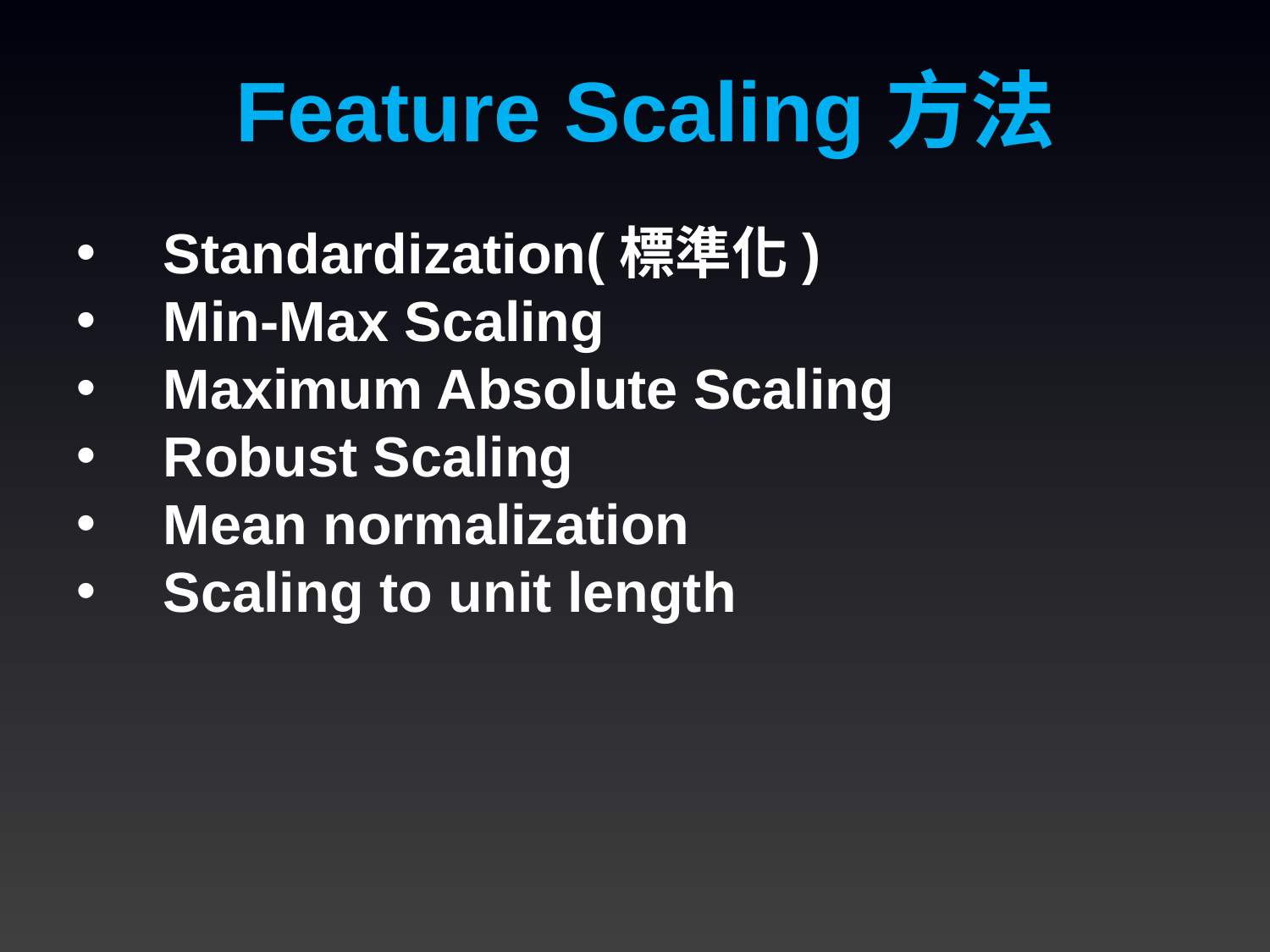

Feature Scaling方法
Standardization(標準化)
Min-Max Scaling
Maximum Absolute Scaling
Robust Scaling
Mean normalization
Scaling to unit length